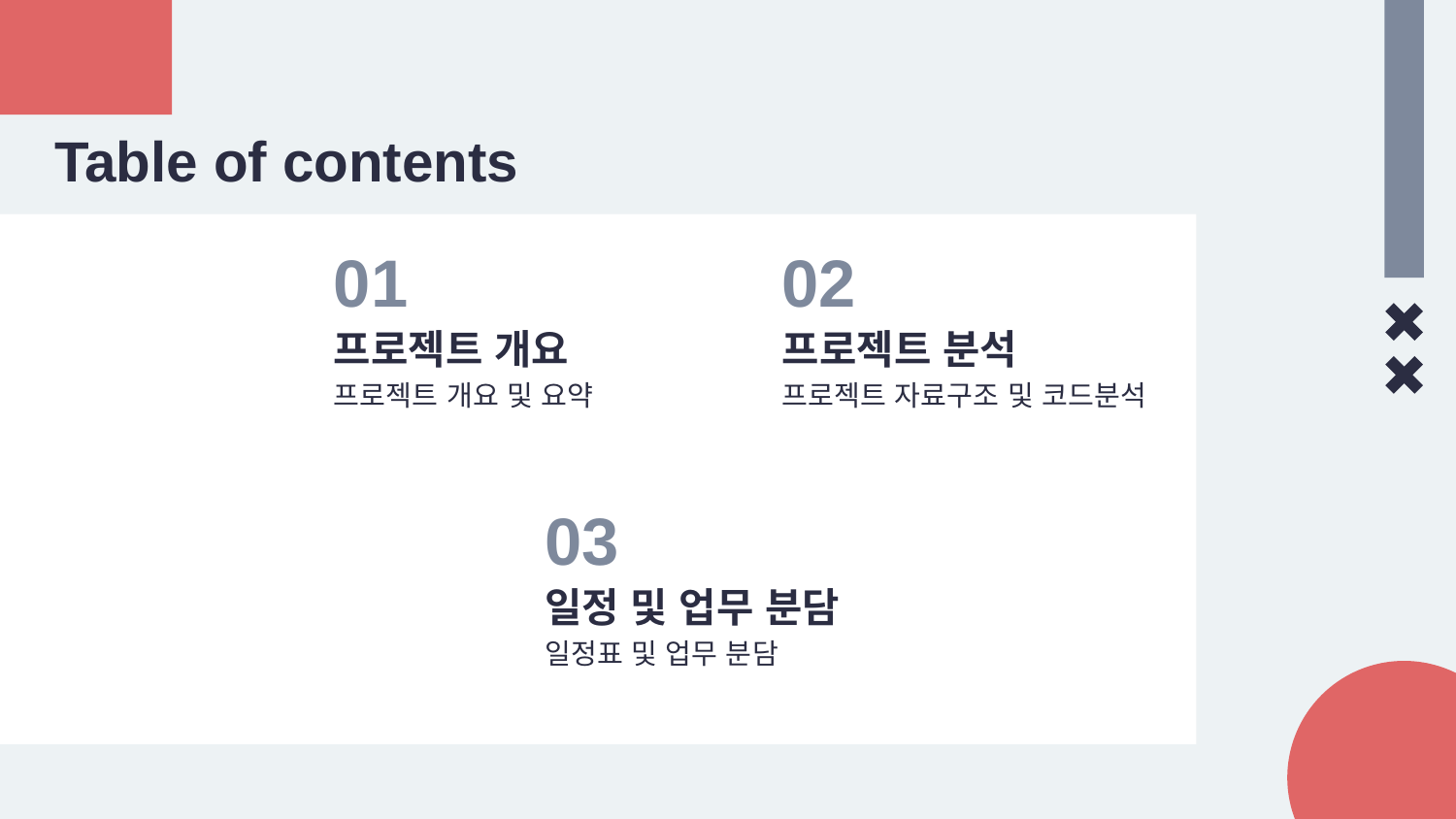

# Table of contents
01
02
프로젝트 개요
프로젝트 분석

프로젝트 개요 및 요약
프로젝트 자료구조 및 코드분석
03
일정 및 업무 분담
일정표 및 업무 분담